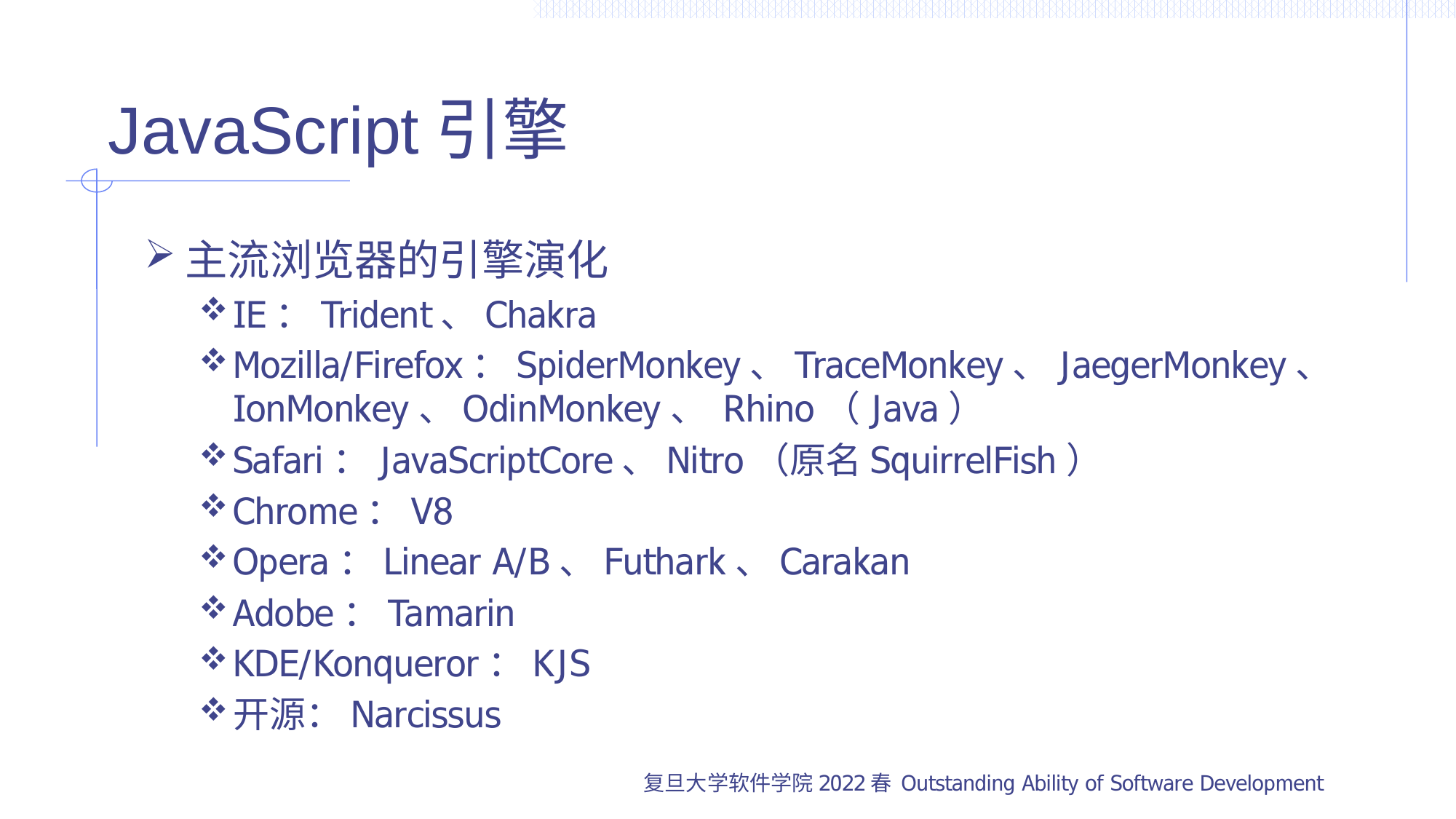

# JavaScript引擎
主流浏览器的引擎演化
IE：Trident、Chakra
Mozilla/Firefox：SpiderMonkey、TraceMonkey、JaegerMonkey、 IonMonkey、OdinMonkey、 Rhino（Java）
Safari：JavaScriptCore、Nitro（原名SquirrelFish）
Chrome：V8
Opera：Linear A/B、Futhark、Carakan
Adobe：Tamarin
KDE/Konqueror：KJS
开源：Narcissus